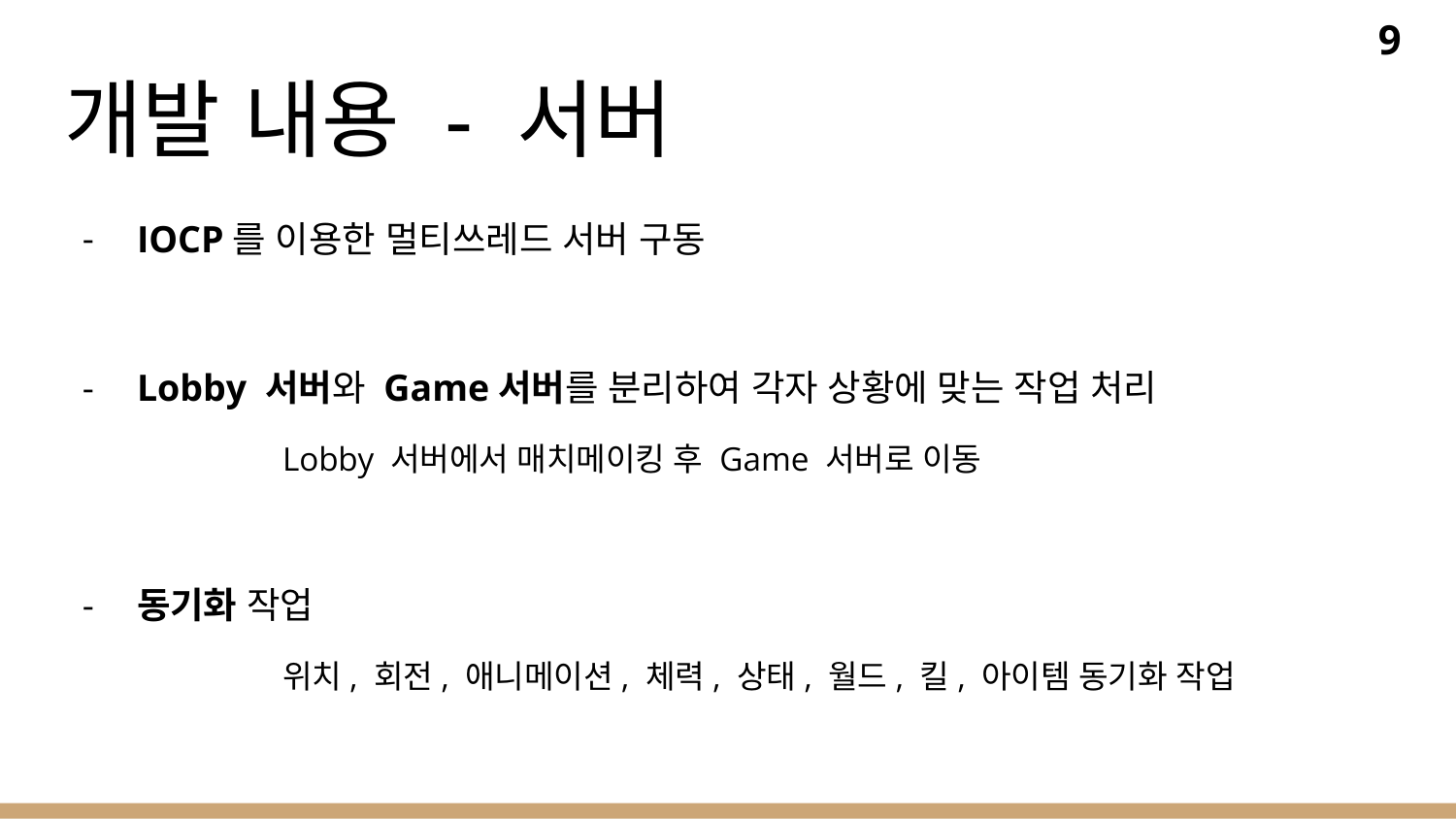

9
# 개발 내용 - 서버
IOCP를 이용한 멀티쓰레드 서버 구동

Lobby 서버와 Game서버를 분리하여 각자 상황에 맞는 작업 처리
	Lobby 서버에서 매치메이킹 후 Game 서버로 이동

동기화 작업
	위치, 회전, 애니메이션, 체력, 상태, 월드, 킬, 아이템 동기화 작업